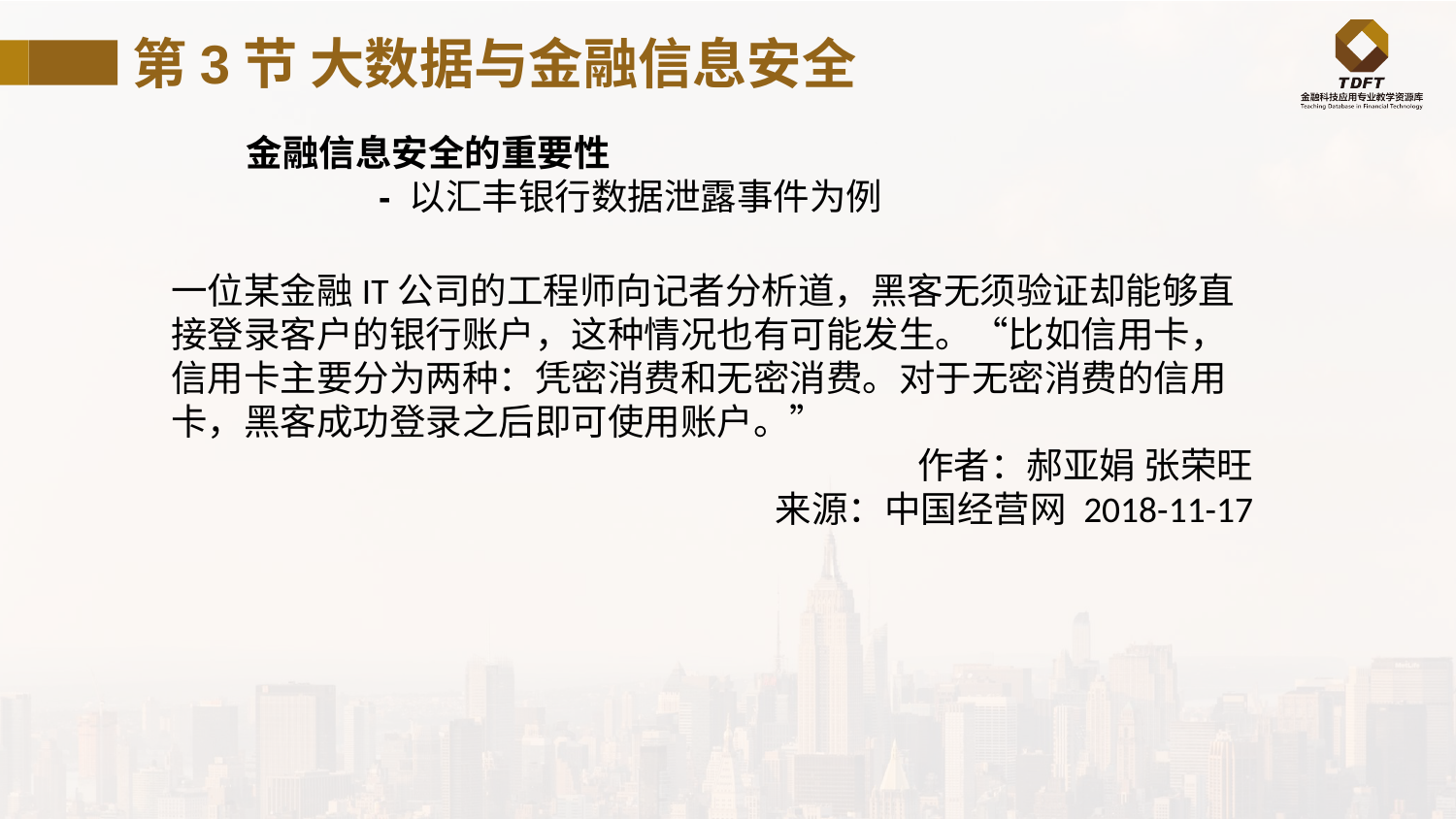

第3节 大数据与金融信息安全

金融信息安全的重要性
             - 以汇丰银行数据泄露事件为例

一位某金融IT公司的工程师向记者分析道，黑客无须验证却能够直接登录客户的银行账户，这种情况也有可能发生。“比如信用卡，信用卡主要分为两种：凭密消费和无密消费。对于无密消费的信用卡，黑客成功登录之后即可使用账户。”
作者：郝亚娟 张荣旺
来源：中国经营网 2018-11-17